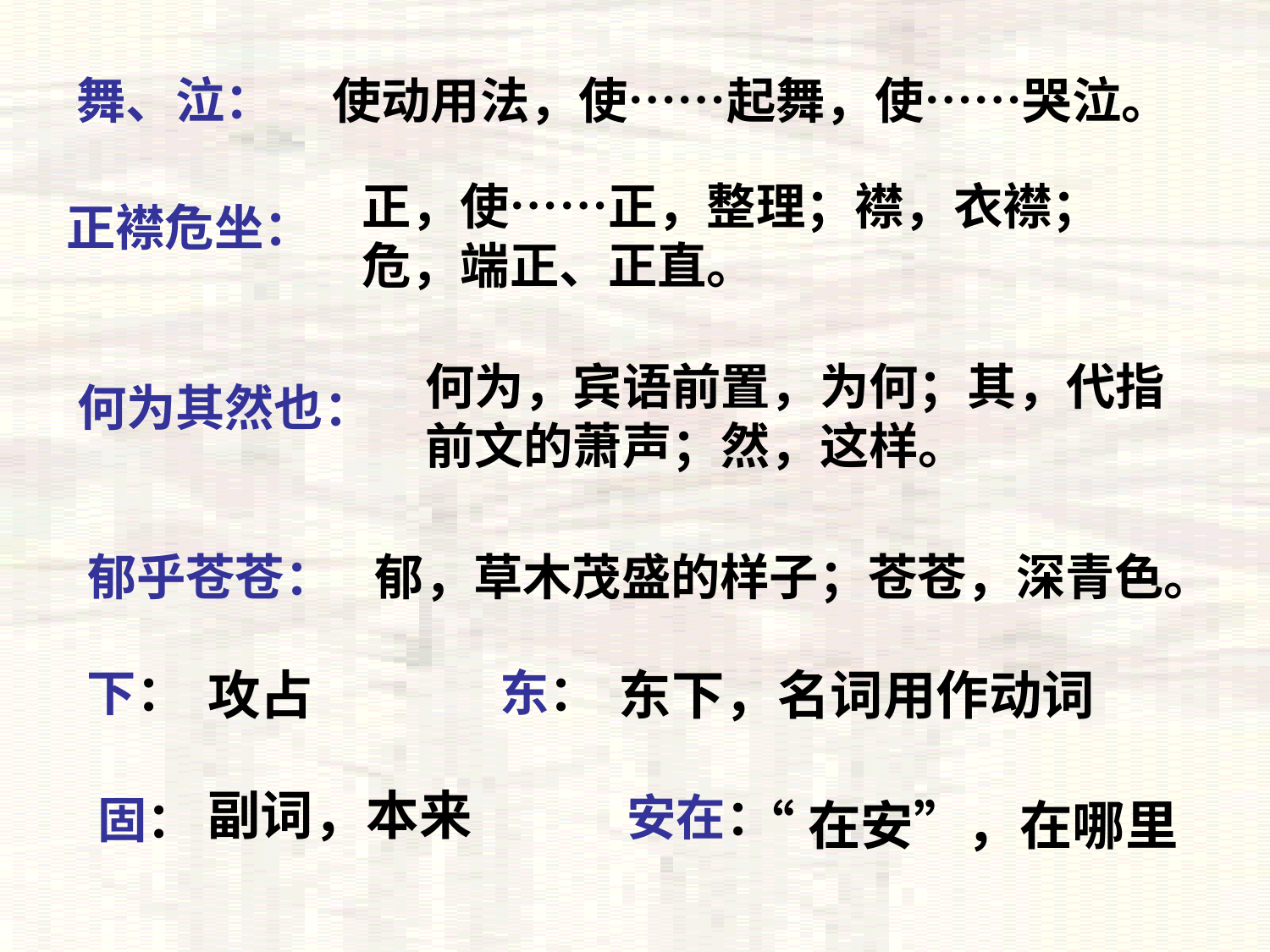

舞、泣：
使动用法，使……起舞，使……哭泣。
正，使……正，整理；襟，衣襟；危，端正、正直。
正襟危坐：
何为，宾语前置，为何；其，代指前文的萧声；然，这样。
何为其然也：
郁乎苍苍：
郁，草木茂盛的样子；苍苍，深青色。
下：
攻占
东：
东下，名词用作动词
副词，本来
安在：
固：
“在安”，在哪里